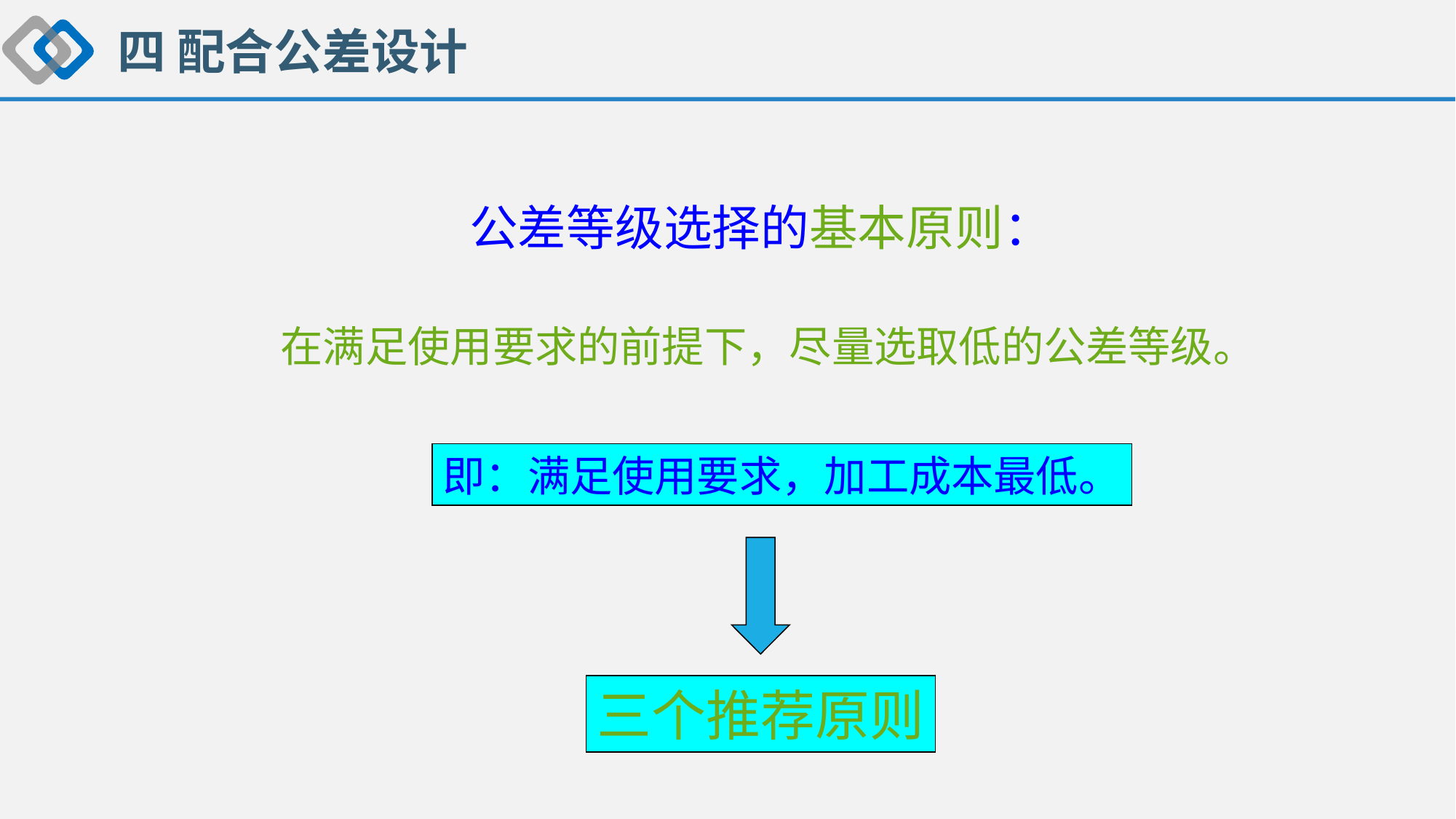

四 配合公差设计
公差等级选择的基本原则：
在满足使用要求的前提下，尽量选取低的公差等级。
即：满足使用要求，加工成本最低。

三个推荐原则